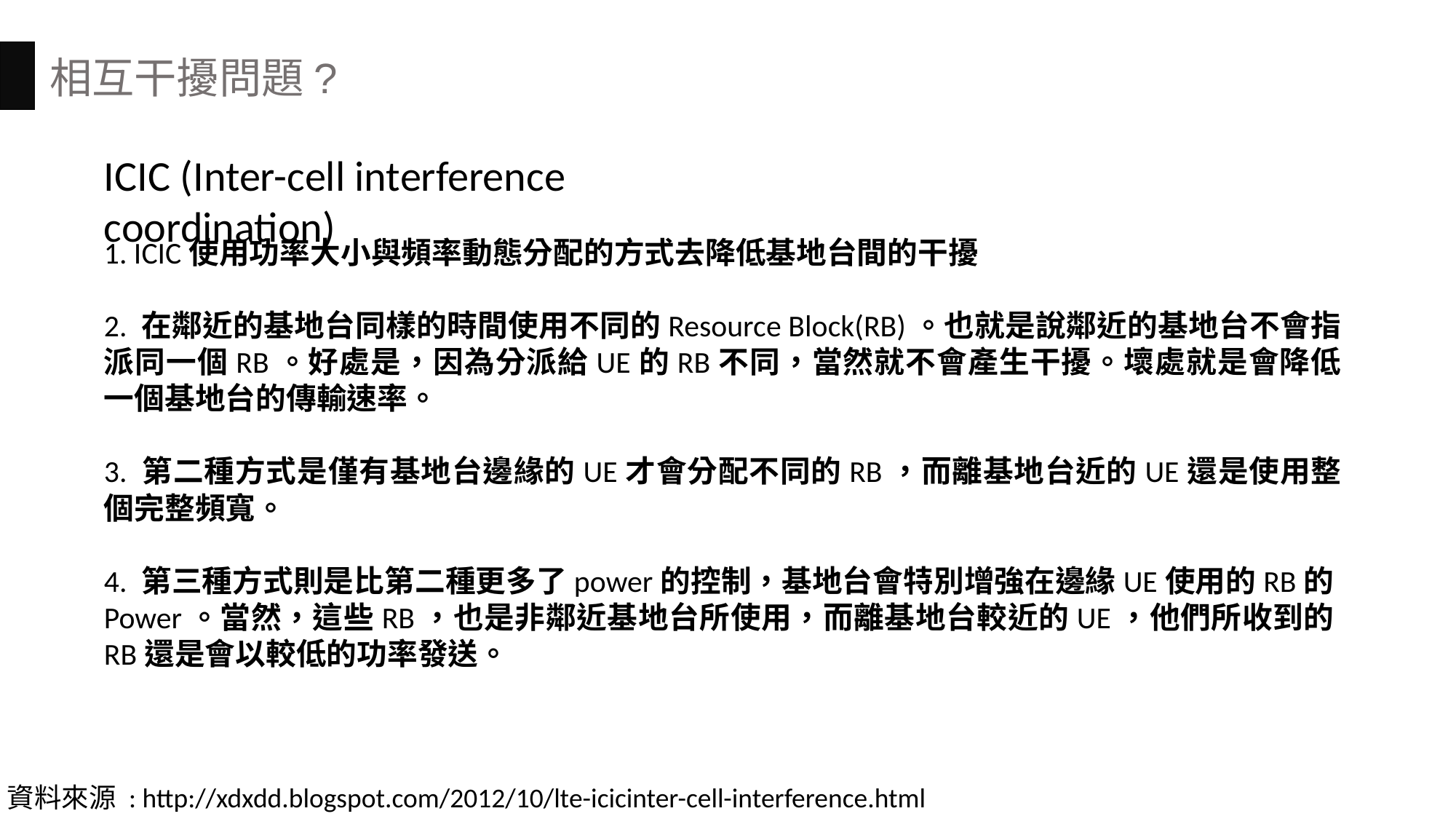

相互干擾問題?
ICIC (Inter-cell interference coordination)
1. ICIC使用功率大小與頻率動態分配的方式去降低基地台間的干擾

2. 在鄰近的基地台同樣的時間使用不同的Resource Block(RB)。也就是說鄰近的基地台不會指派同一個RB。好處是，因為分派給UE的RB不同，當然就不會產生干擾。壞處就是會降低一個基地台的傳輸速率。

3. 第二種方式是僅有基地台邊緣的UE才會分配不同的RB，而離基地台近的UE還是使用整個完整頻寬。

4. 第三種方式則是比第二種更多了power的控制，基地台會特別增強在邊緣UE使用的RB的Power。當然，這些RB，也是非鄰近基地台所使用，而離基地台較近的UE，他們所收到的RB還是會以較低的功率發送。
資料來源 : http://xdxdd.blogspot.com/2012/10/lte-icicinter-cell-interference.html